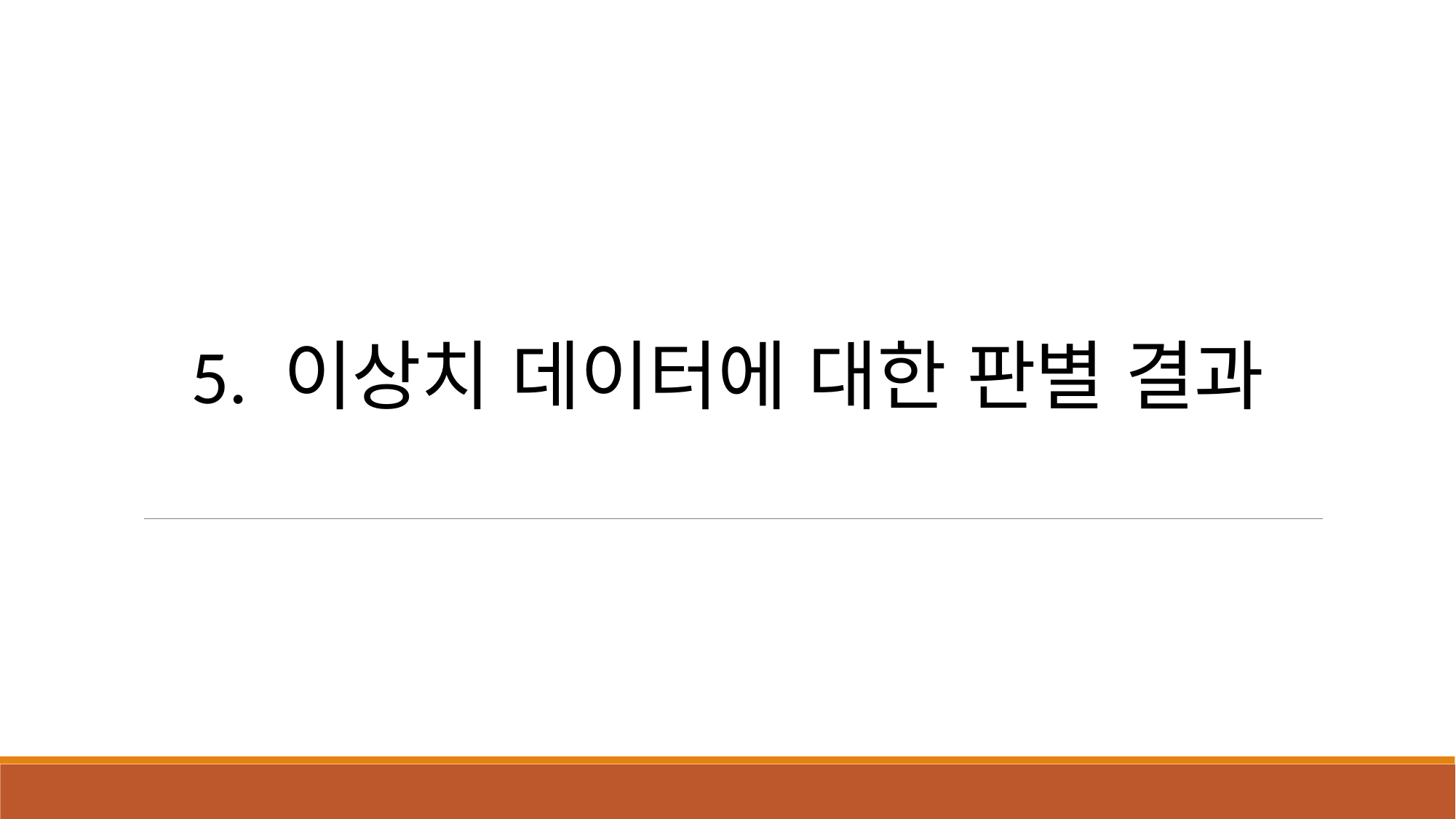

# 5. 이상치 데이터에 대한 판별 결과